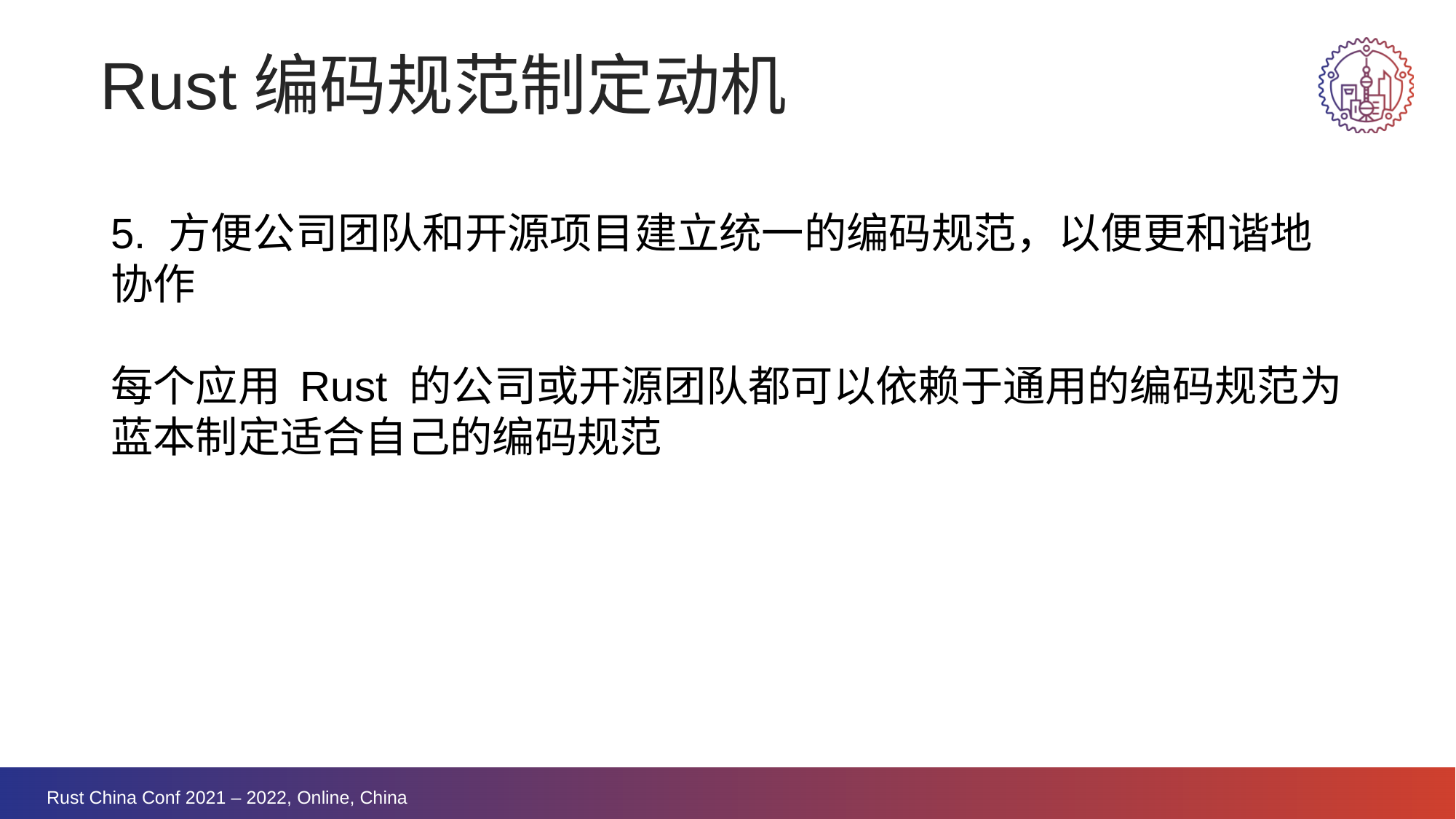

Rust编码规范制定动机
5. 方便公司团队和开源项目建立统一的编码规范，以便更和谐地协作

每个应用 Rust 的公司或开源团队都可以依赖于通用的编码规范为蓝本制定适合自己的编码规范